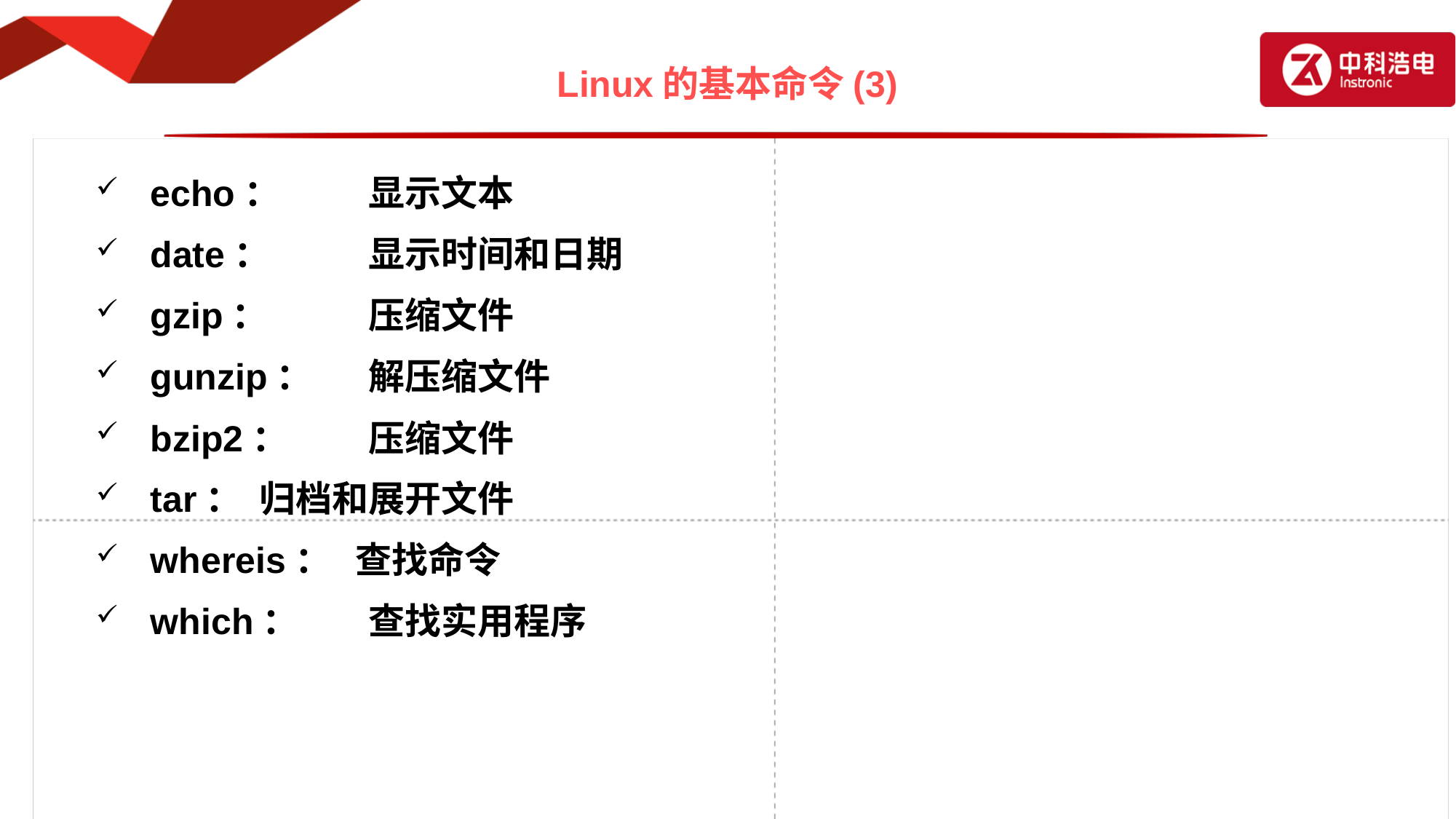

# Linux的基本命令(3)
echo：	显示文本
date：	显示时间和日期
gzip：	压缩文件
gunzip：	解压缩文件
bzip2：	压缩文件
tar：	归档和展开文件
whereis：   查找命令
which：	查找实用程序